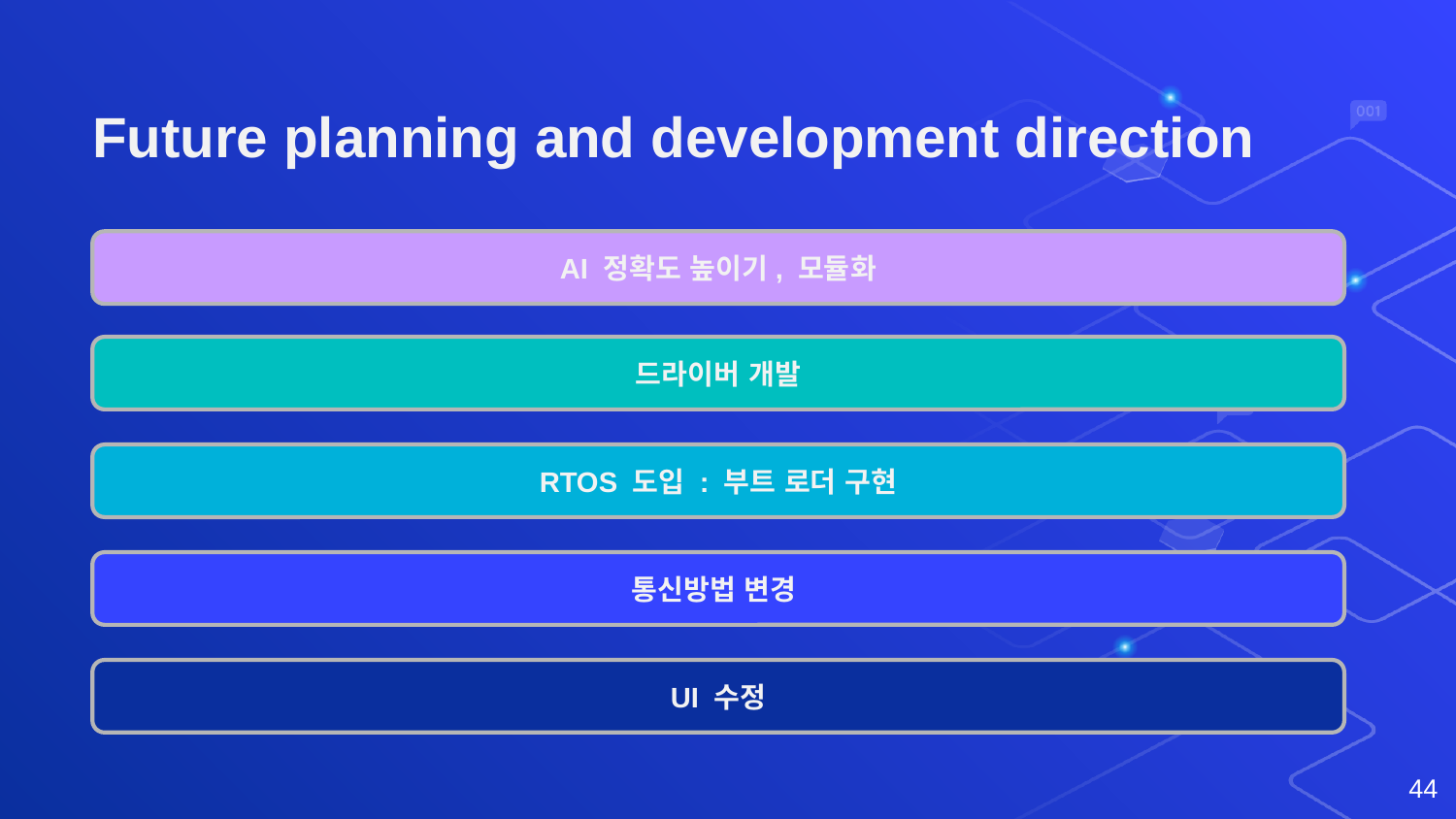

# Future planning and development direction
AI 정확도 높이기, 모듈화
드라이버 개발
RTOS 도입 : 부트 로더 구현
통신방법 변경
UI 수정
44